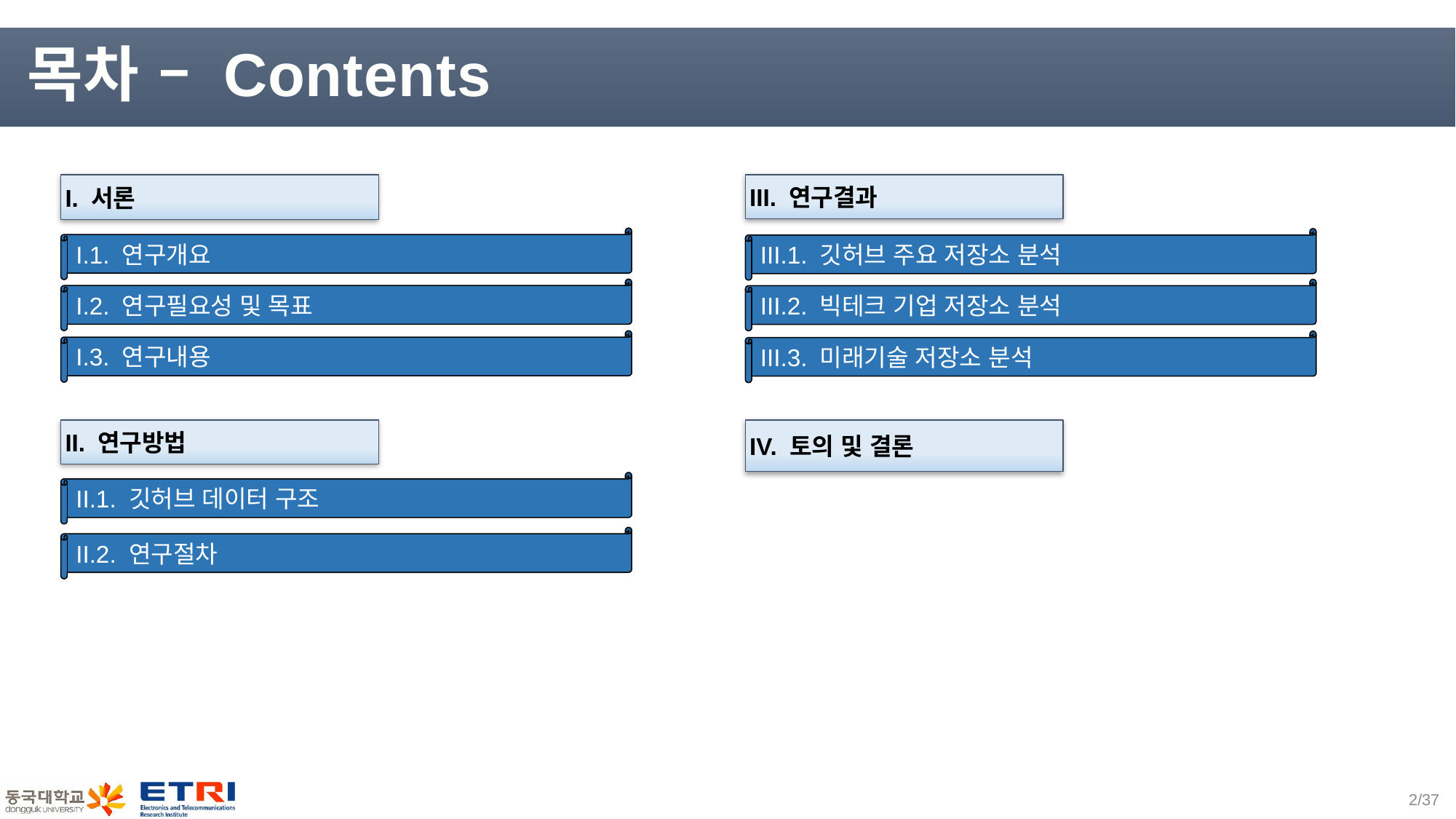

# 목차 – Contents
I. 서론
III. 연구결과
I.1. 연구개요
III.1. 깃허브 주요 저장소 분석
I.2. 연구필요성 및 목표
III.2. 빅테크 기업 저장소 분석
I.3. 연구내용
III.3. 미래기술 저장소 분석
II. 연구방법
IV. 토의 및 결론
II.1. 깃허브 데이터 구조
II.2. 연구절차
2/37